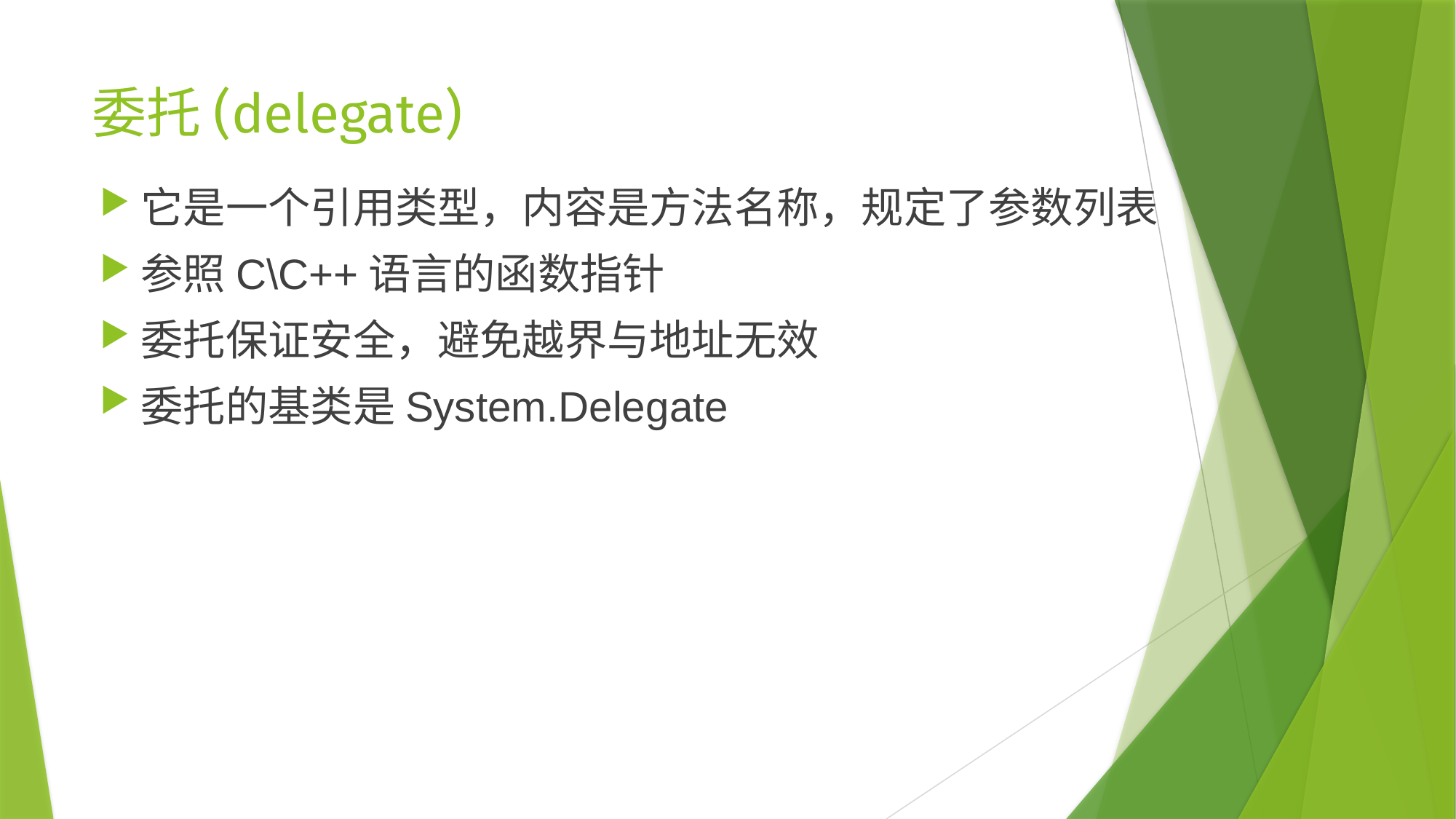

# 委托(delegate)
它是一个引用类型，内容是方法名称，规定了参数列表
参照C\C++语言的函数指针
委托保证安全，避免越界与地址无效
委托的基类是System.Delegate